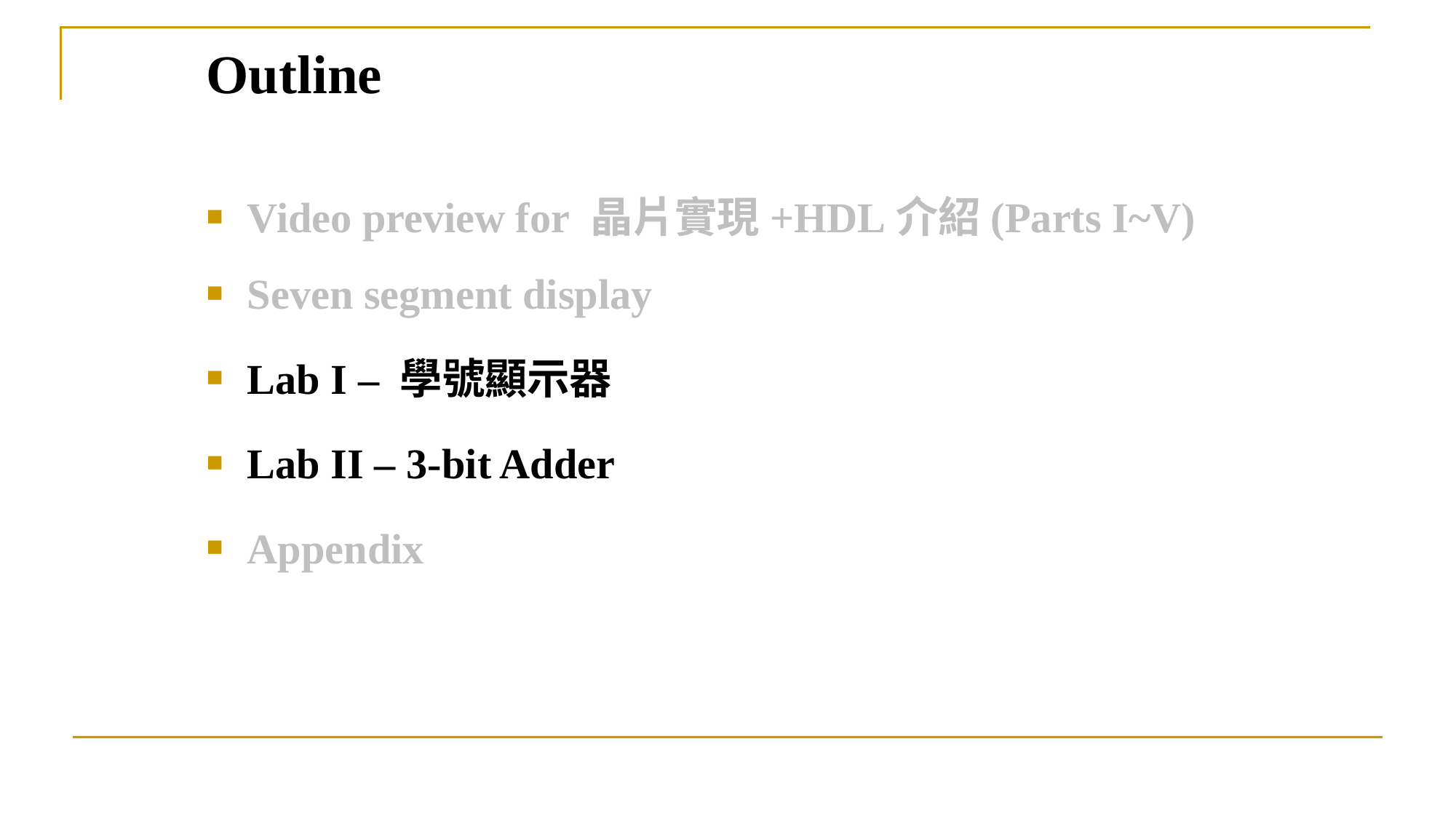

# Outline
Video preview for 晶片實現+HDL介紹(Parts I~V)
Seven segment display
Lab I – 學號顯示器
Lab II – 3-bit Adder
Appendix